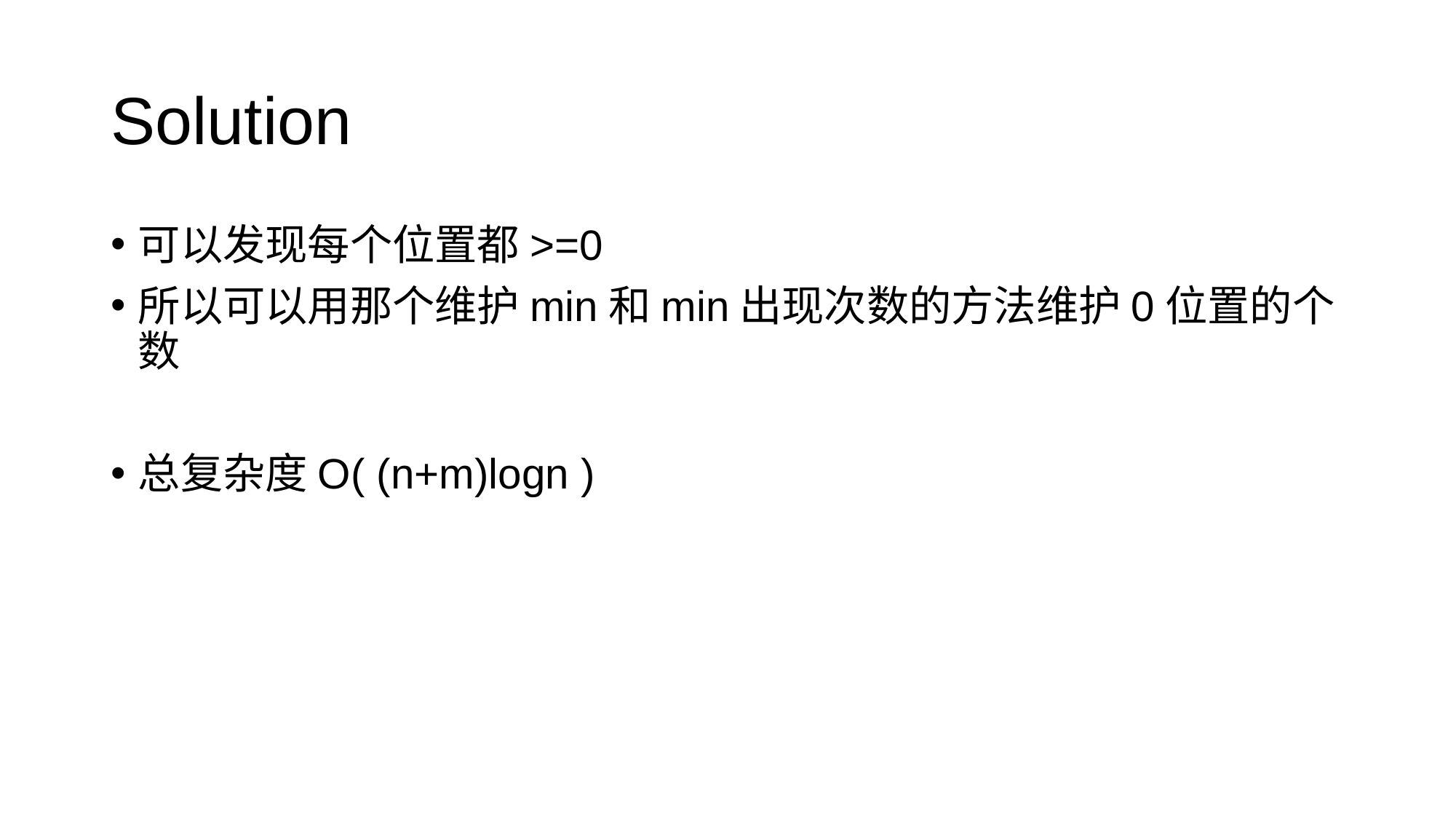

# Solution
可以发现每个位置都>=0
所以可以用那个维护min和min出现次数的方法维护0位置的个数

总复杂度O( (n+m)logn )